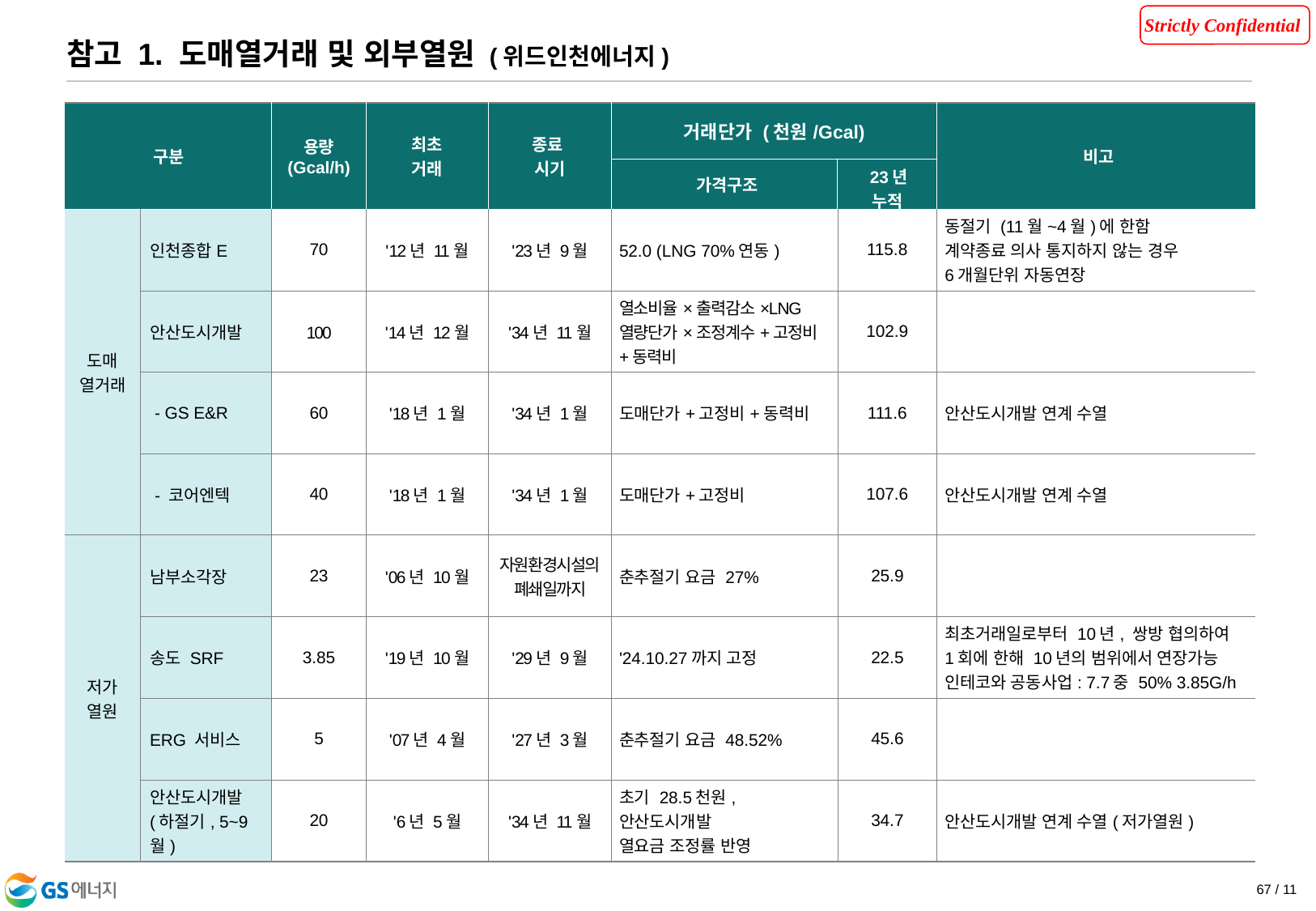

참고 1. 도매열거래 및 외부열원 (위드인천에너지)
| 구분 |  | 용량 (Gcal/h) | 최초 거래 | 종료  시기 | 거래단가 (천원/Gcal) |  | 비고 |
| --- | --- | --- | --- | --- | --- | --- | --- |
|  |  |  |  |  | 가격구조 | '23년 누적 |  |
| 도매 열거래 | 인천종합E | 70 | '12년 11월 | '23년 9월 | 52.0 (LNG 70%연동) | 115.8 | 동절기 (11월~4월)에 한함 계약종료 의사 통지하지 않는 경우 6개월단위 자동연장 |
|  | 안산도시개발 | 100 | '14년 12월 | '34년 11월 | 열소비율×출력감소×LNG열량단가×조정계수+고정비+동력비 | 102.9 |  |
|  | - GS E&R | 60 | '18년 1월 | '34년 1월 | 도매단가+고정비+동력비 | 111.6 | 안산도시개발 연계 수열 |
|  | - 코어엔텍 | 40 | '18년 1월 | '34년 1월 | 도매단가+고정비 | 107.6 | 안산도시개발 연계 수열 |
| 저가 열원 | 남부소각장 | 23 | '06년 10월 | 자원환경시설의 폐쇄일까지 | 춘추절기 요금 27% | 25.9 |  |
|  | 송도 SRF | 3.85 | '19년 10월 | '29년 9월 | '24.10.27까지 고정 | 22.5 | 최초거래일로부터 10년, 쌍방 협의하여 1회에 한해 10년의 범위에서 연장가능 인테코와 공동사업: 7.7중 50% 3.85G/h |
|  | ERG 서비스 | 5 | '07년 4월 | '27년 3월 | 춘추절기 요금 48.52% | 45.6 |  |
|  | 안산도시개발 (하절기, 5~9월) | 20 | '6년 5월 | '34년 11월 | 초기 28.5천원, 안산도시개발 열요금 조정률 반영 | 34.7 | 안산도시개발 연계 수열(저가열원) |